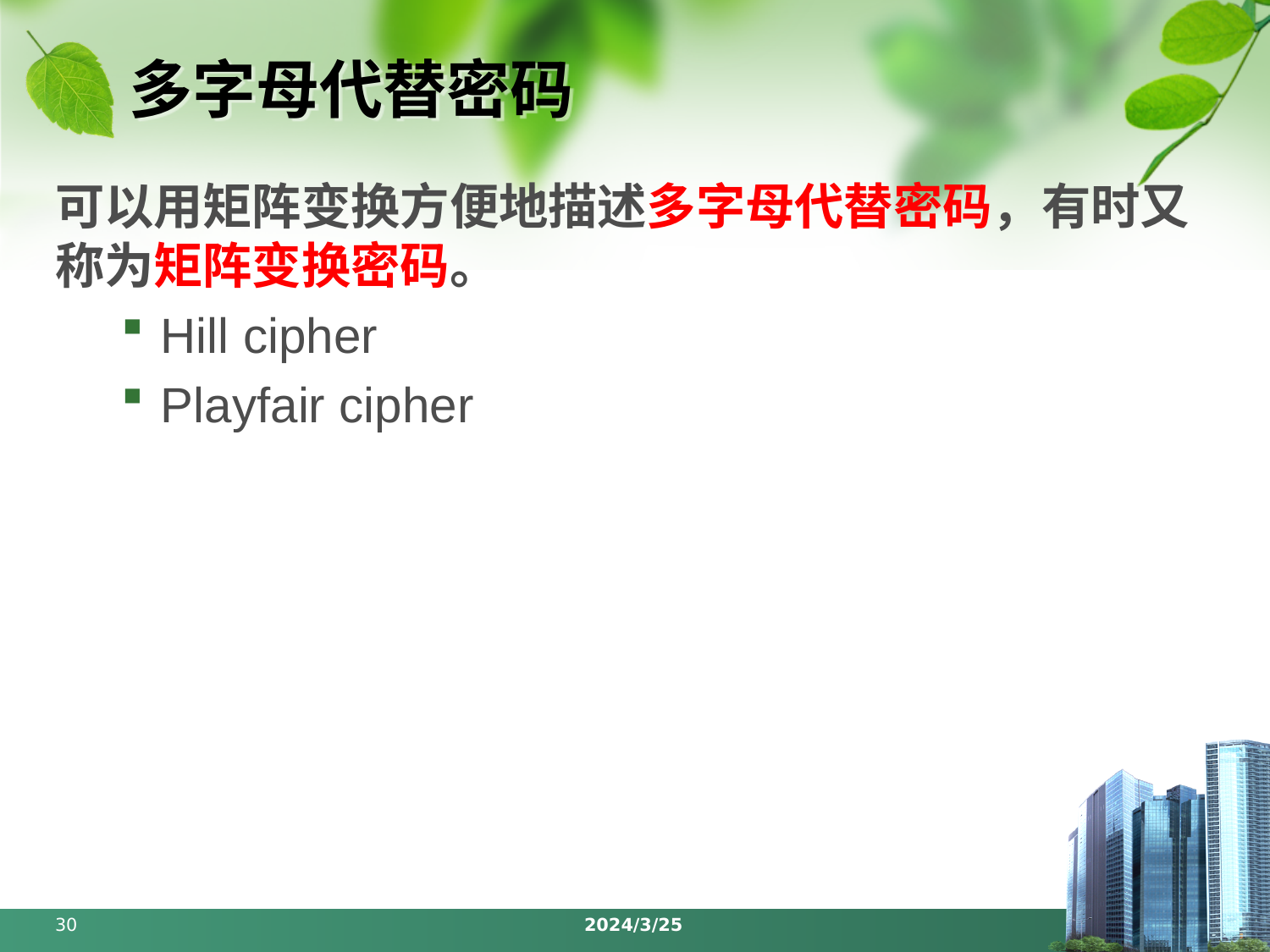

# 多字母代替密码
可以用矩阵变换方便地描述多字母代替密码，有时又称为矩阵变换密码。
Hill cipher
Playfair cipher
30
2024/3/25